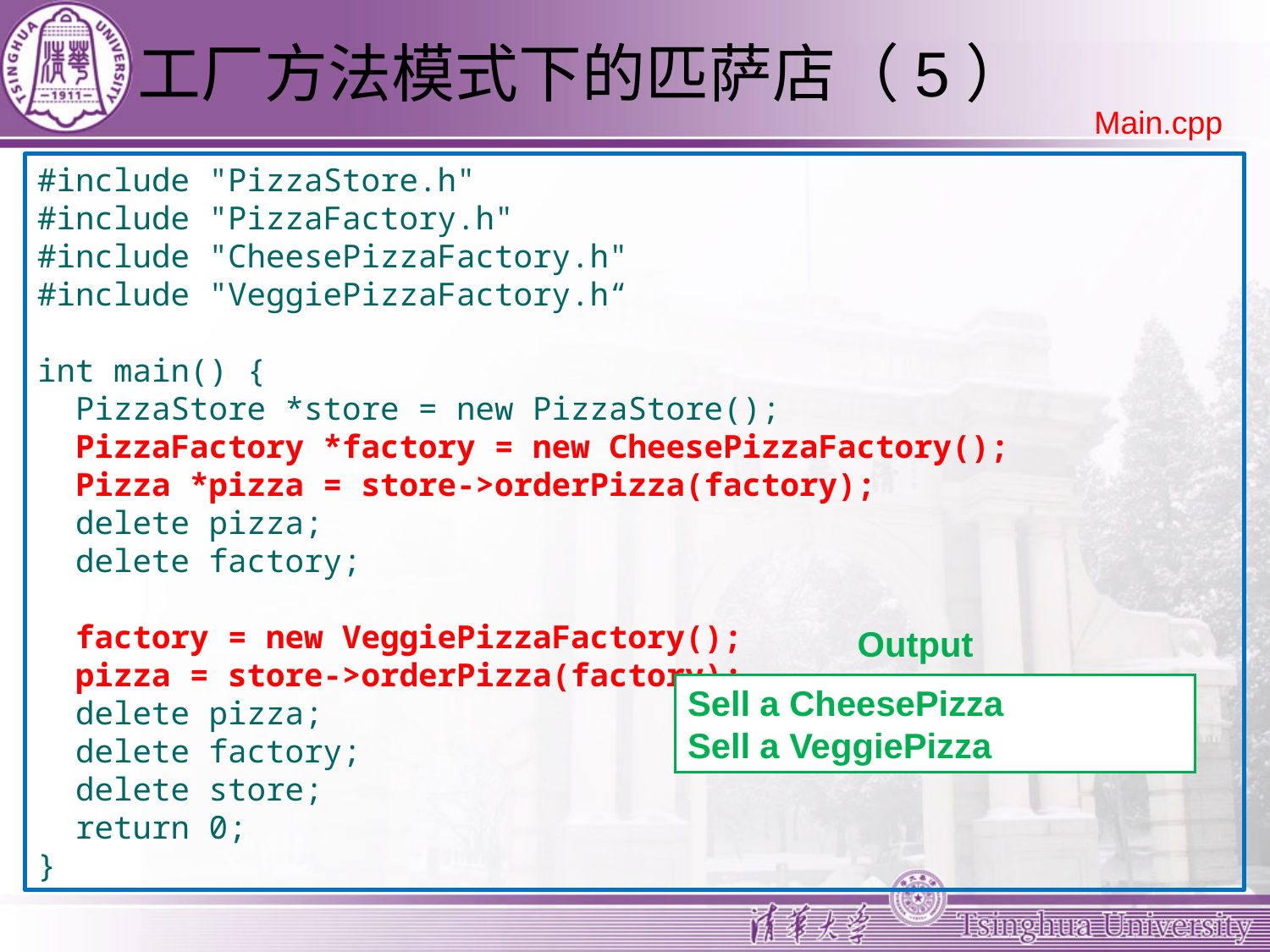

# 工厂方法模式下的匹萨店（5）
Main.cpp
#include "PizzaStore.h"
#include "PizzaFactory.h"
#include "CheesePizzaFactory.h"
#include "VeggiePizzaFactory.h“

int main() {
  PizzaStore *store = new PizzaStore();
  PizzaFactory *factory = new CheesePizzaFactory();
  Pizza *pizza = store->orderPizza(factory);
  delete pizza;
  delete factory;

  factory = new VeggiePizzaFactory();
  pizza = store->orderPizza(factory);
  delete pizza;
  delete factory;
  delete store;
  return 0;
}
Output
Sell a CheesePizza
Sell a VeggiePizza